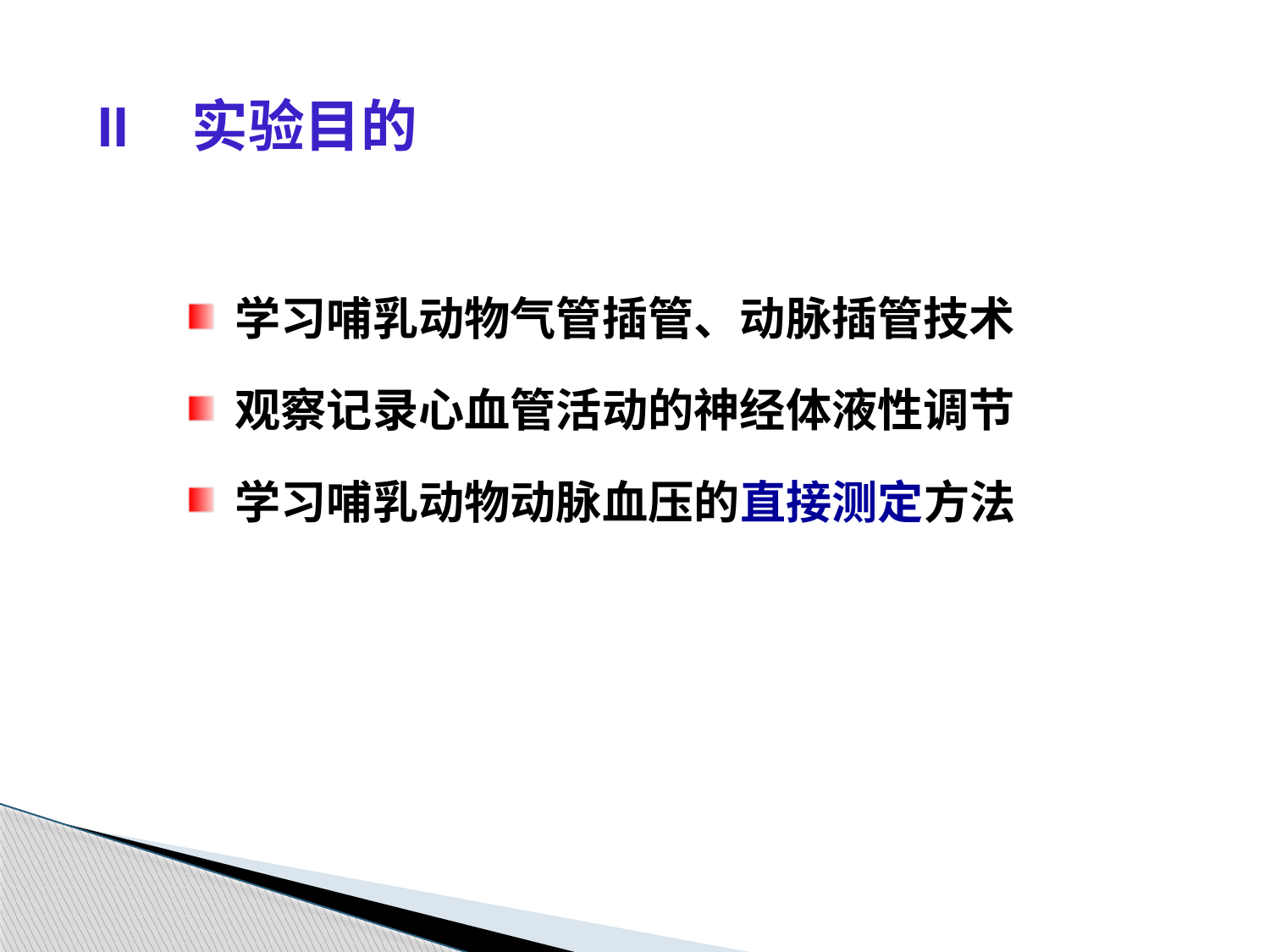

II  实验目的
学习哺乳动物气管插管、动脉插管技术
观察记录心血管活动的神经体液性调节
学习哺乳动物动脉血压的直接测定方法